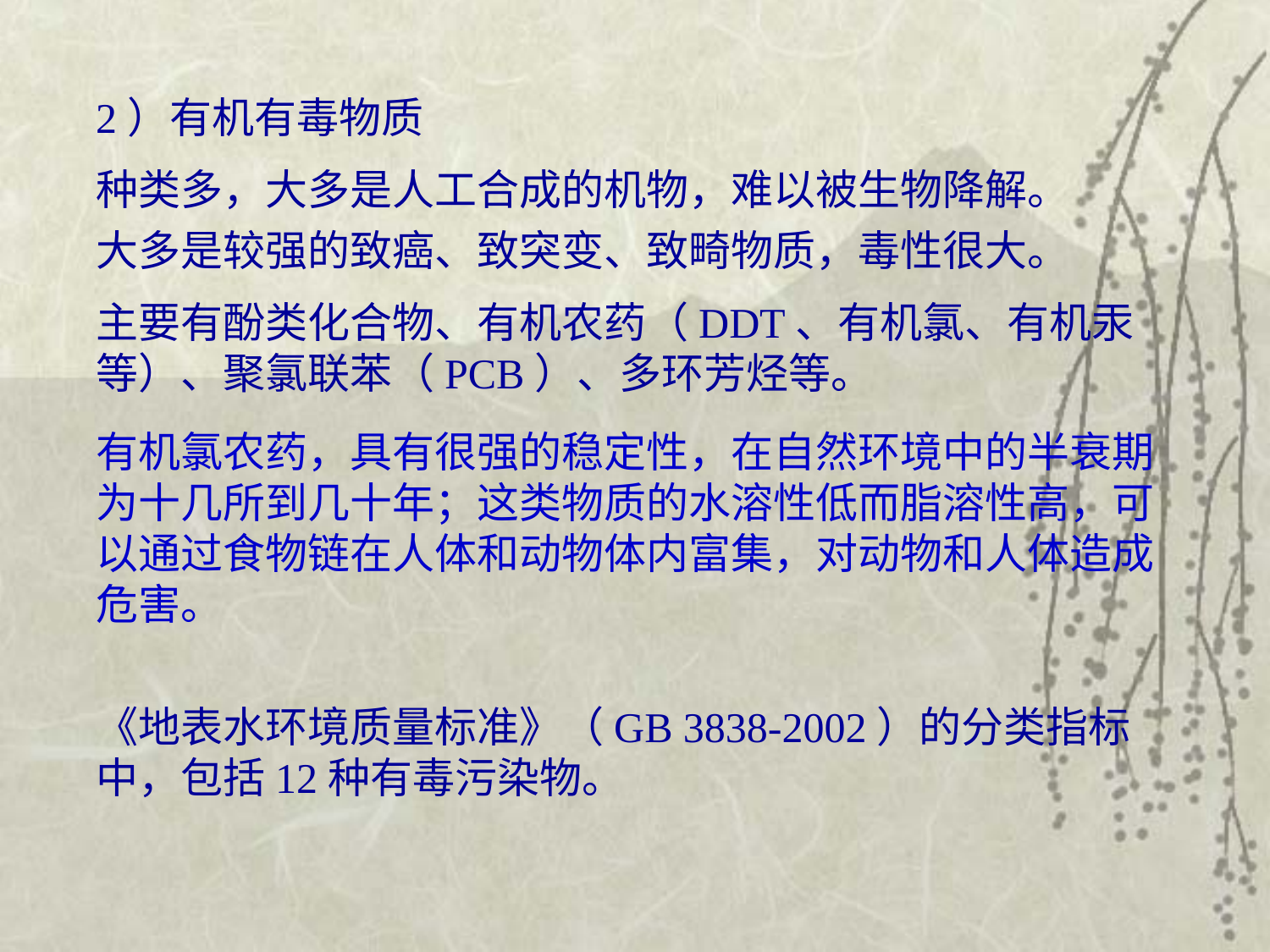

2）有机有毒物质
种类多，大多是人工合成的机物，难以被生物降解。
大多是较强的致癌、致突变、致畸物质，毒性很大。
主要有酚类化合物、有机农药（DDT、有机氯、有机汞等）、聚氯联苯（PCB）、多环芳烃等。
有机氯农药，具有很强的稳定性，在自然环境中的半衰期为十几所到几十年；这类物质的水溶性低而脂溶性高，可以通过食物链在人体和动物体内富集，对动物和人体造成危害。

《地表水环境质量标准》（GB 3838-2002）的分类指标中，包括12种有毒污染物。